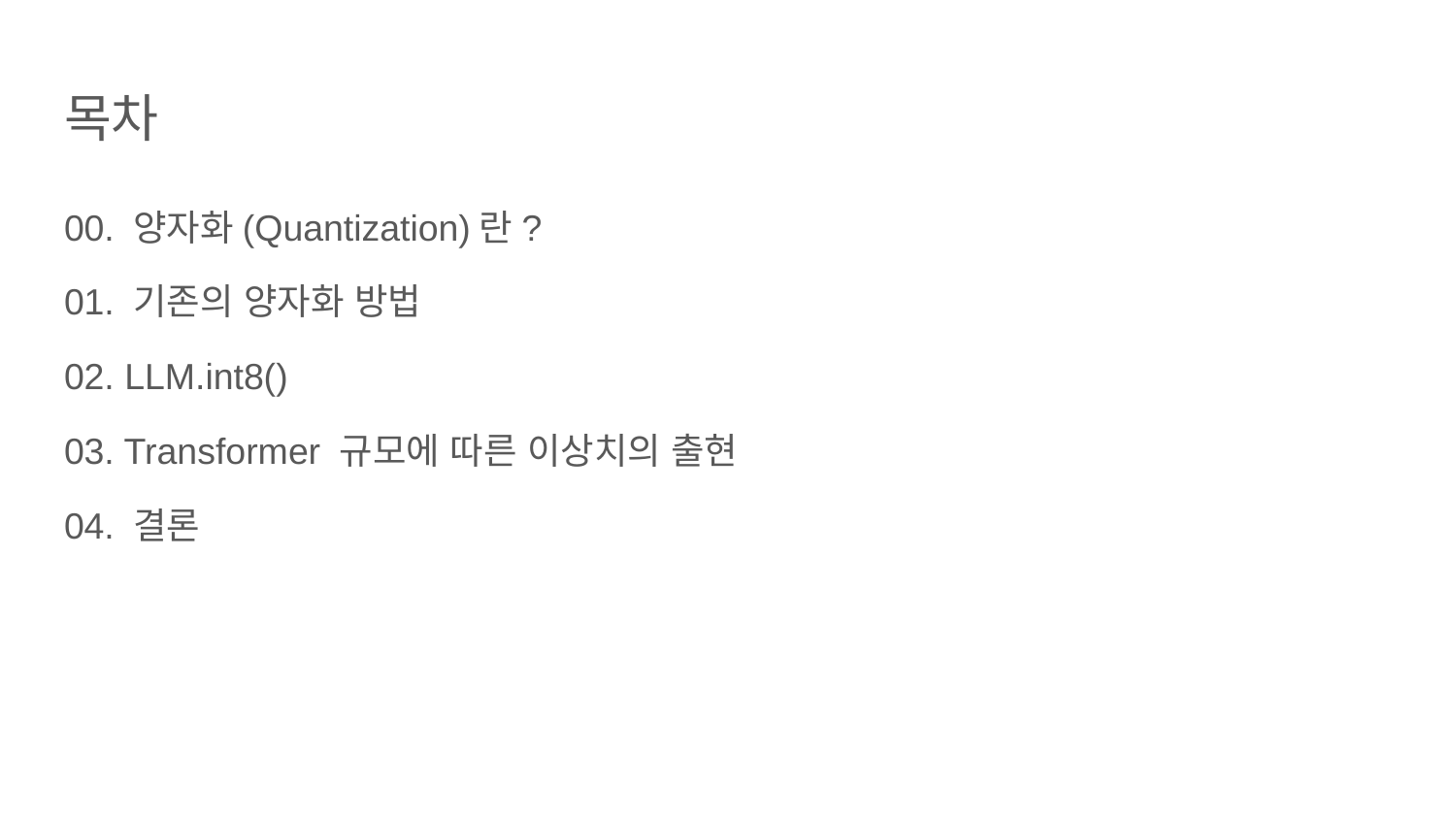

# 목차
00. 양자화(Quantization)란?
01. 기존의 양자화 방법
02. LLM.int8()
03. Transformer 규모에 따른 이상치의 출현
04. 결론